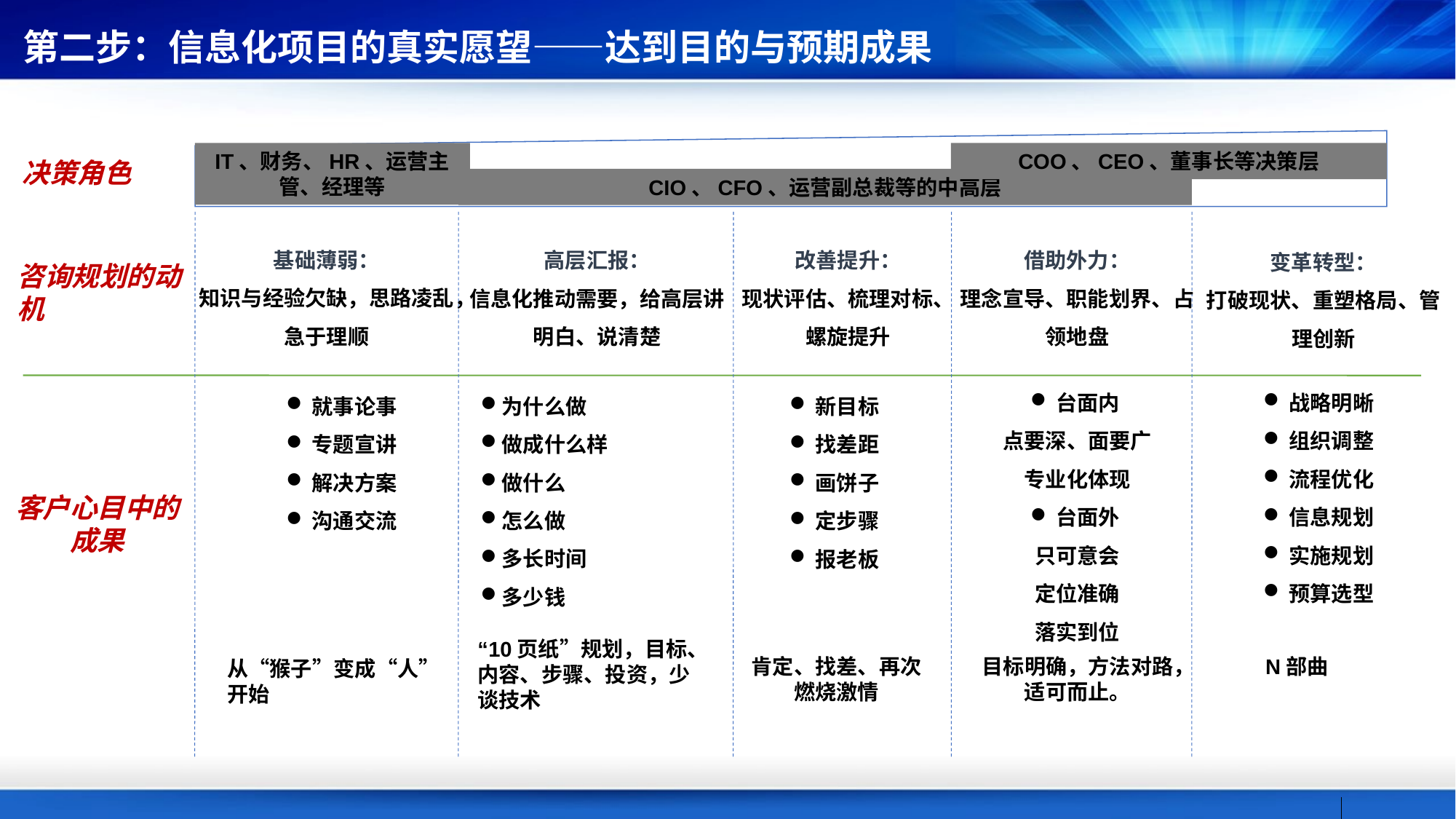

第二步：信息化项目的真实愿望——达到目的与预期成果

IT、财务、HR、运营主管、经理等
COO、CEO、董事长等决策层
决策角色
CIO、CFO、运营副总裁等的中高层
基础薄弱：
知识与经验欠缺，思路凌乱，急于理顺
高层汇报：
信息化推动需要，给高层讲明白、说清楚
改善提升：
现状评估、梳理对标、螺旋提升
借助外力：
理念宣导、职能划界、占领地盘
变革转型：
打破现状、重塑格局、管理创新
咨询规划的动机
台面内
点要深、面要广
专业化体现
台面外
只可意会
定位准确
落实到位
战略明晰
组织调整
流程优化
信息规划
实施规划
预算选型

为什么做
做成什么样
做什么
怎么做
多长时间
多少钱
就事论事
专题宣讲
解决方案
沟通交流

新目标
找差距
画饼子
定步骤
报老板
客户心目中的成果
“10页纸”规划，目标、内容、步骤、投资，少谈技术
肯定、找差、再次燃烧激情
目标明确，方法对路，适可而止。
N部曲
从“猴子”变成“人”开始